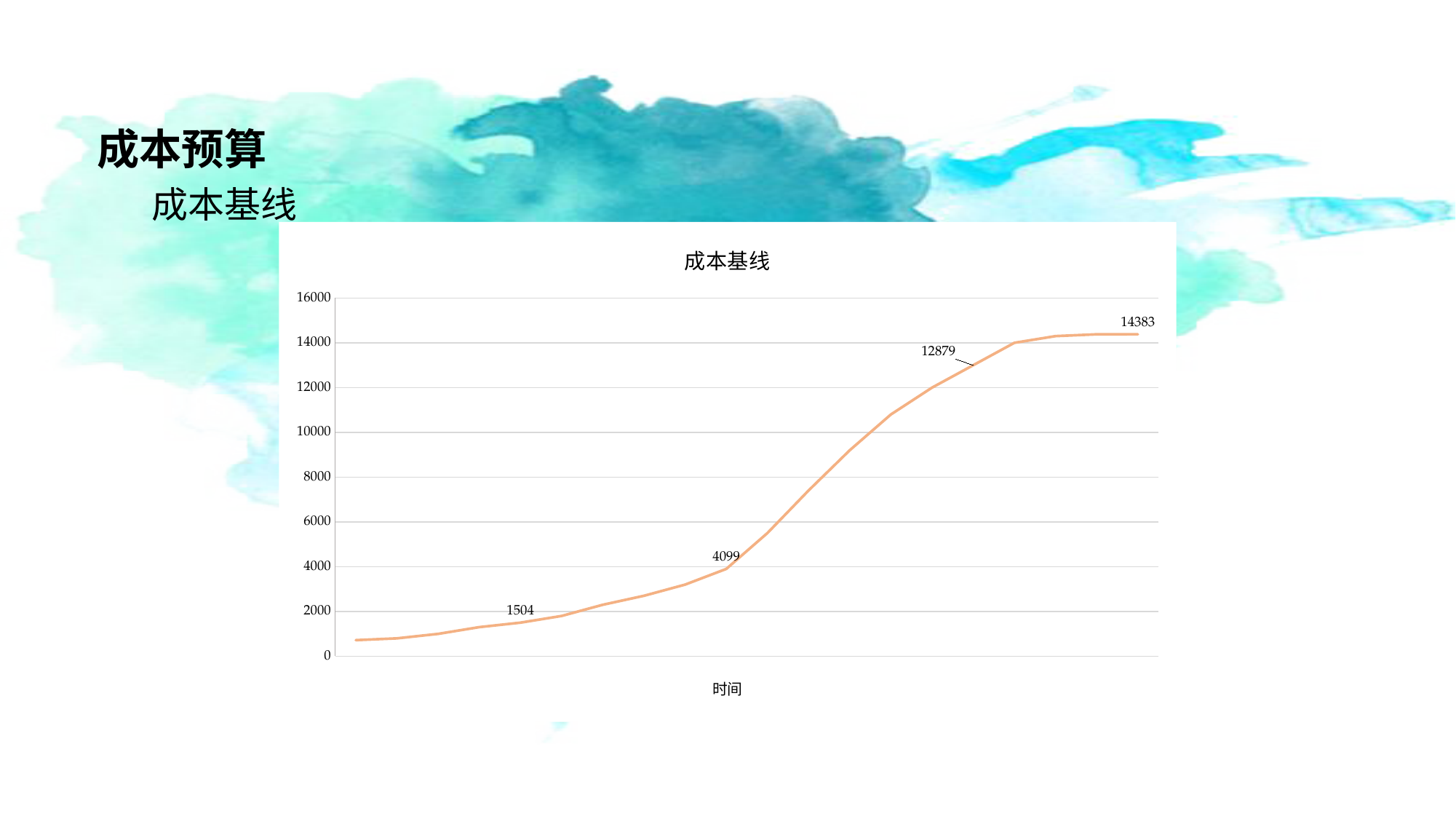

成本预算
成本基线

### Chart: 成本基线

| Category | 成本基线 |
|---|---|